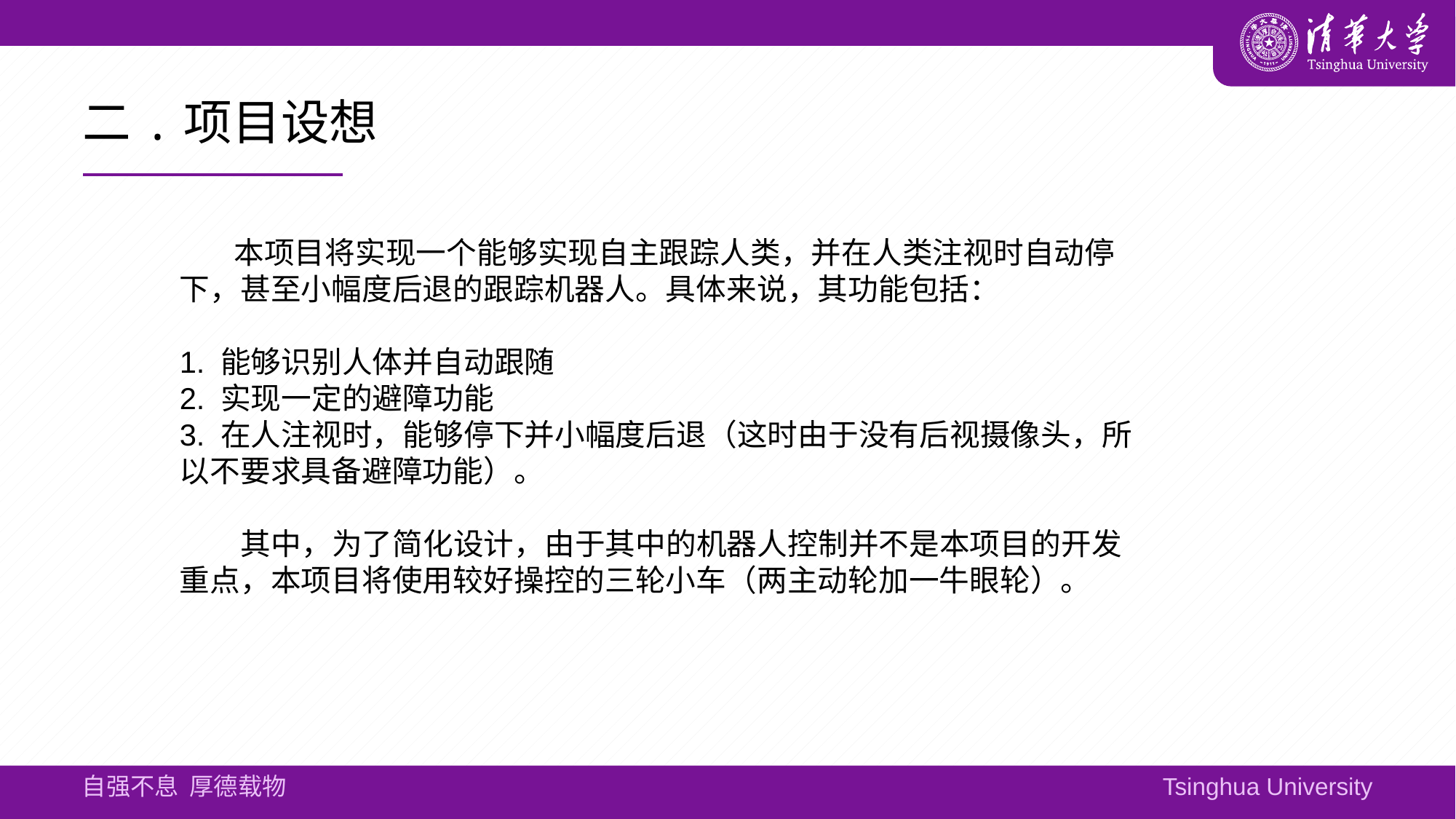

# 二.项目设想
​       本项目将实现一个能够实现自主跟踪人类，并在人类注视时自动停下，甚至小幅度后退的跟踪机器人。具体来说，其功能包括：

1. 能够识别人体并自动跟随
2. 实现一定的避障功能
3. 在人注视时，能够停下并小幅度后退（这时由于没有后视摄像头，所以不要求具备避障功能）。

        其中，为了简化设计，由于其中的机器人控制并不是本项目的开发重点，本项目将使用较好操控的三轮小车（两主动轮加一牛眼轮）。